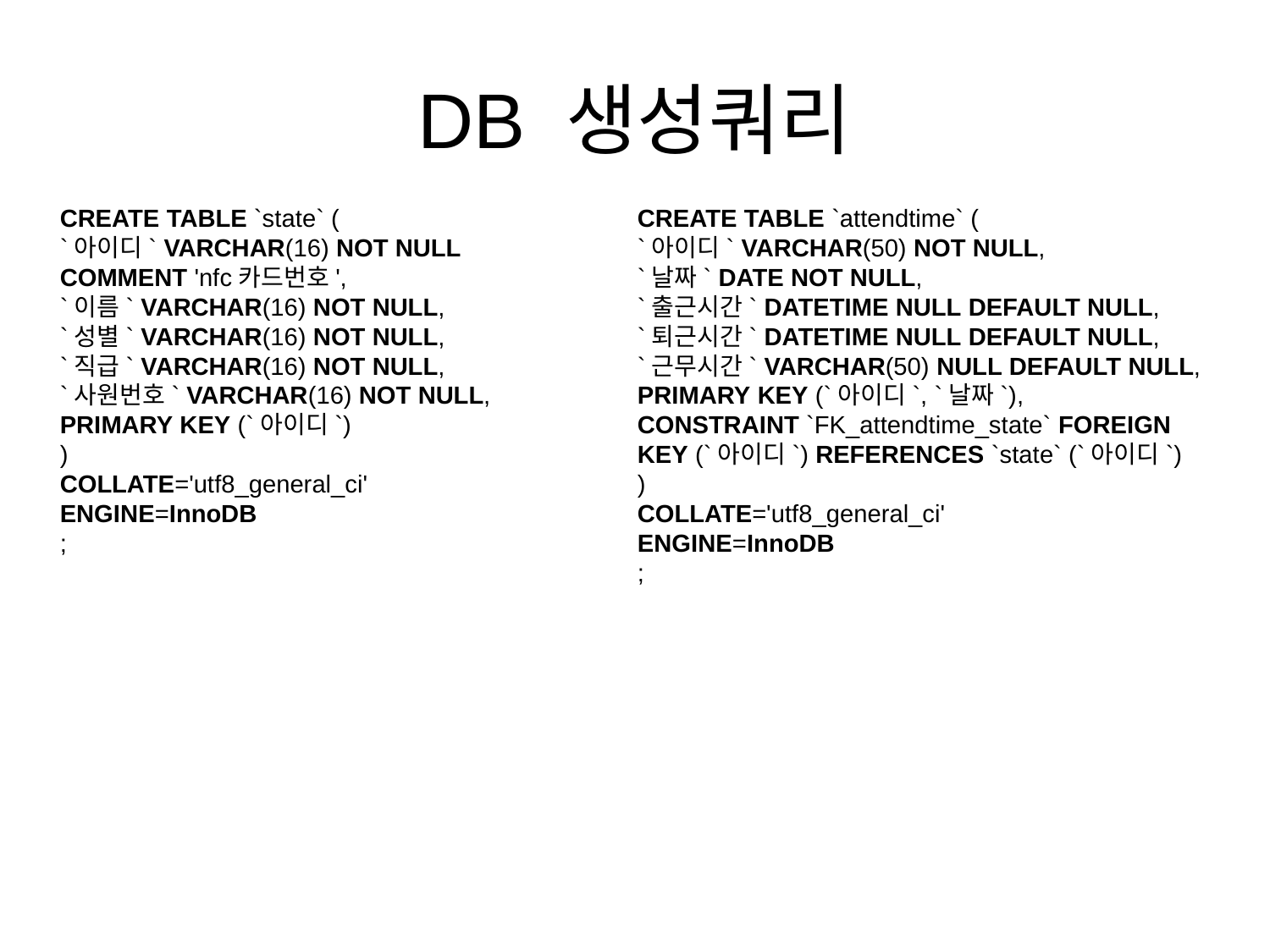

# DB 생성쿼리
CREATE TABLE `state` (
`아이디` VARCHAR(16) NOT NULL COMMENT 'nfc카드번호',
`이름` VARCHAR(16) NOT NULL,
`성별` VARCHAR(16) NOT NULL,
`직급` VARCHAR(16) NOT NULL,
`사원번호` VARCHAR(16) NOT NULL,
PRIMARY KEY (`아이디`)
)
COLLATE='utf8_general_ci'
ENGINE=InnoDB
;

CREATE TABLE `attendtime` (
`아이디` VARCHAR(50) NOT NULL,
`날짜` DATE NOT NULL,
`출근시간` DATETIME NULL DEFAULT NULL,
`퇴근시간` DATETIME NULL DEFAULT NULL,
`근무시간` VARCHAR(50) NULL DEFAULT NULL,
PRIMARY KEY (`아이디`, `날짜`),
CONSTRAINT `FK_attendtime_state` FOREIGN KEY (`아이디`) REFERENCES `state` (`아이디`)
)
COLLATE='utf8_general_ci'
ENGINE=InnoDB
;